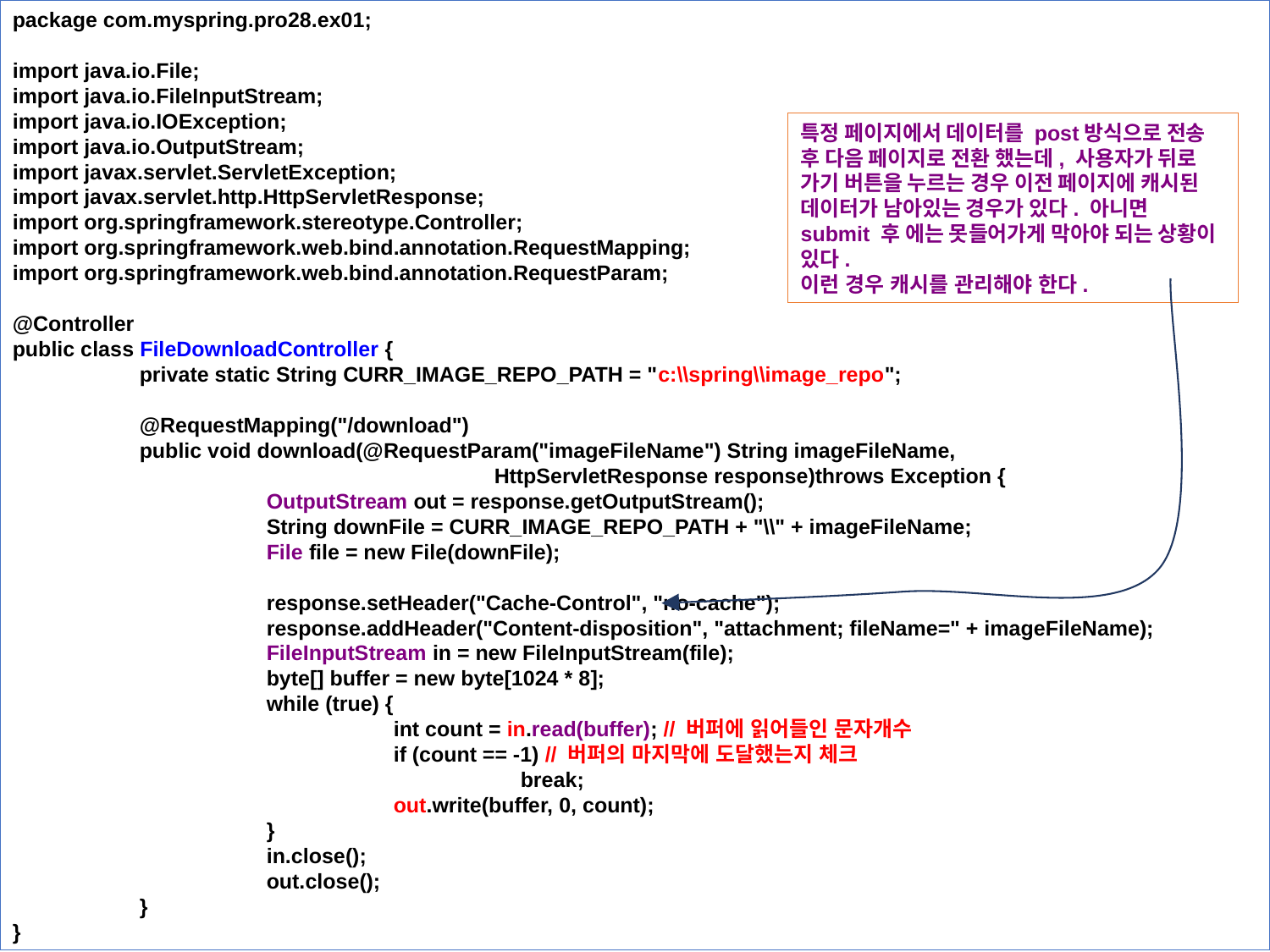

package com.myspring.pro28.ex01;

import java.io.File;
import java.io.FileInputStream;
import java.io.IOException;
import java.io.OutputStream;
import javax.servlet.ServletException;
import javax.servlet.http.HttpServletResponse;
import org.springframework.stereotype.Controller;
import org.springframework.web.bind.annotation.RequestMapping;
import org.springframework.web.bind.annotation.RequestParam;

@Controller
public class FileDownloadController {
	private static String CURR_IMAGE_REPO_PATH = "c:\\spring\\image_repo";

	@RequestMapping("/download")
	public void download(@RequestParam("imageFileName") String imageFileName,
			                 HttpServletResponse response)throws Exception {
		OutputStream out = response.getOutputStream();
		String downFile = CURR_IMAGE_REPO_PATH + "\\" + imageFileName;
		File file = new File(downFile);

		response.setHeader("Cache-Control", "no-cache");
		response.addHeader("Content-disposition", "attachment; fileName=" + imageFileName);
		FileInputStream in = new FileInputStream(file);
		byte[] buffer = new byte[1024 * 8];
		while (true) {
			int count = in.read(buffer); // 버퍼에 읽어들인 문자개수
			if (count == -1) // 버퍼의 마지막에 도달했는지 체크
				break;
			out.write(buffer, 0, count);
		}
		in.close();
		out.close();
	}
}
특정 페이지에서 데이터를 post방식으로 전송 후 다음 페이지로 전환 했는데, 사용자가 뒤로 가기 버튼을 누르는 경우 이전 페이지에 캐시된 데이터가 남아있는 경우가 있다. 아니면 submit 후 에는 못들어가게 막아야 되는 상황이 있다.
이런 경우 캐시를 관리해야 한다.